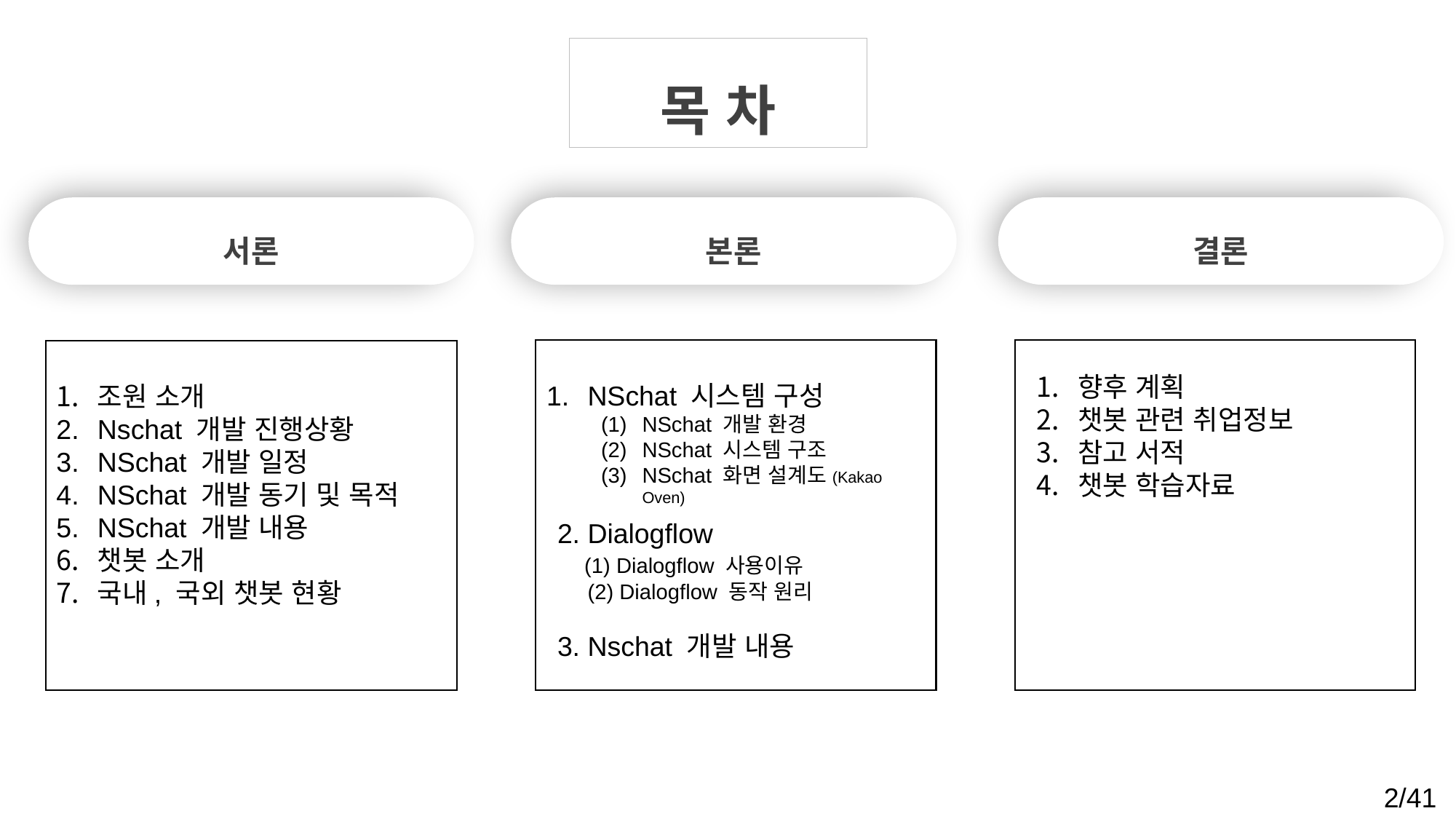

목 차
본론
결론
서론

NSchat 시스템 구성
NSchat 개발 환경
NSchat 시스템 구조
NSchat 화면 설계도(Kakao Oven)

조원 소개
Nschat 개발 진행상황
NSchat 개발 일정
NSchat 개발 동기 및 목적
NSchat 개발 내용
챗봇 소개
국내, 국외 챗봇 현황

향후 계획
챗봇 관련 취업정보
참고 서적
챗봇 학습자료

2. Dialogflow
    (1) Dialogflow 사용이유
     (2) Dialogflow 동작 원리

3. Nschat 개발 내용

2/41